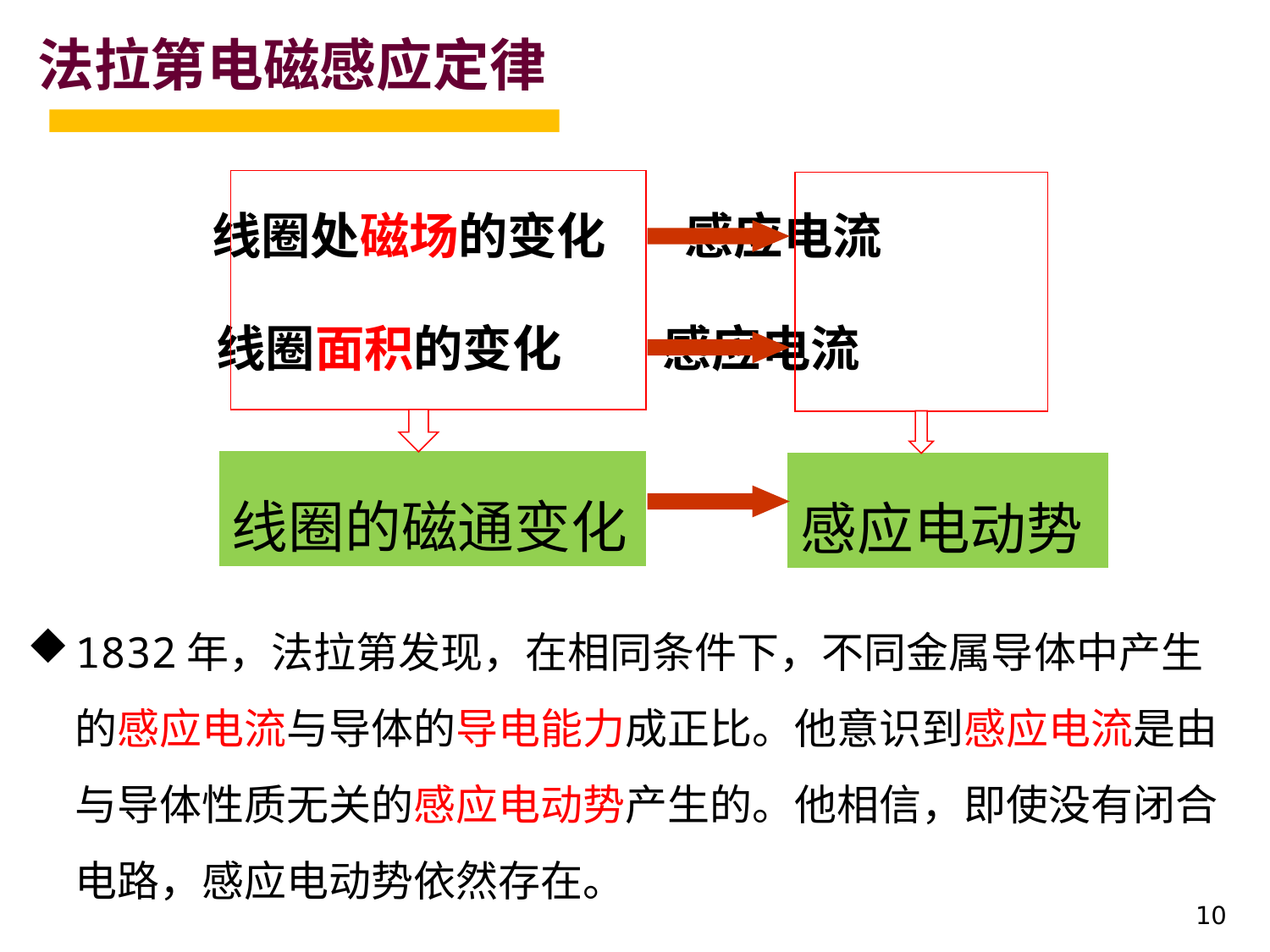

法拉第电磁感应定律

线圈的磁通变化

感应电动势
  线圈处磁场的变化       感应电流

  线圈面积的变化         感应电流

1832年，法拉第发现，在相同条件下，不同金属导体中产生的感应电流与导体的导电能力成正比。他意识到感应电流是由与导体性质无关的感应电动势产生的。他相信，即使没有闭合电路，感应电动势依然存在。
10